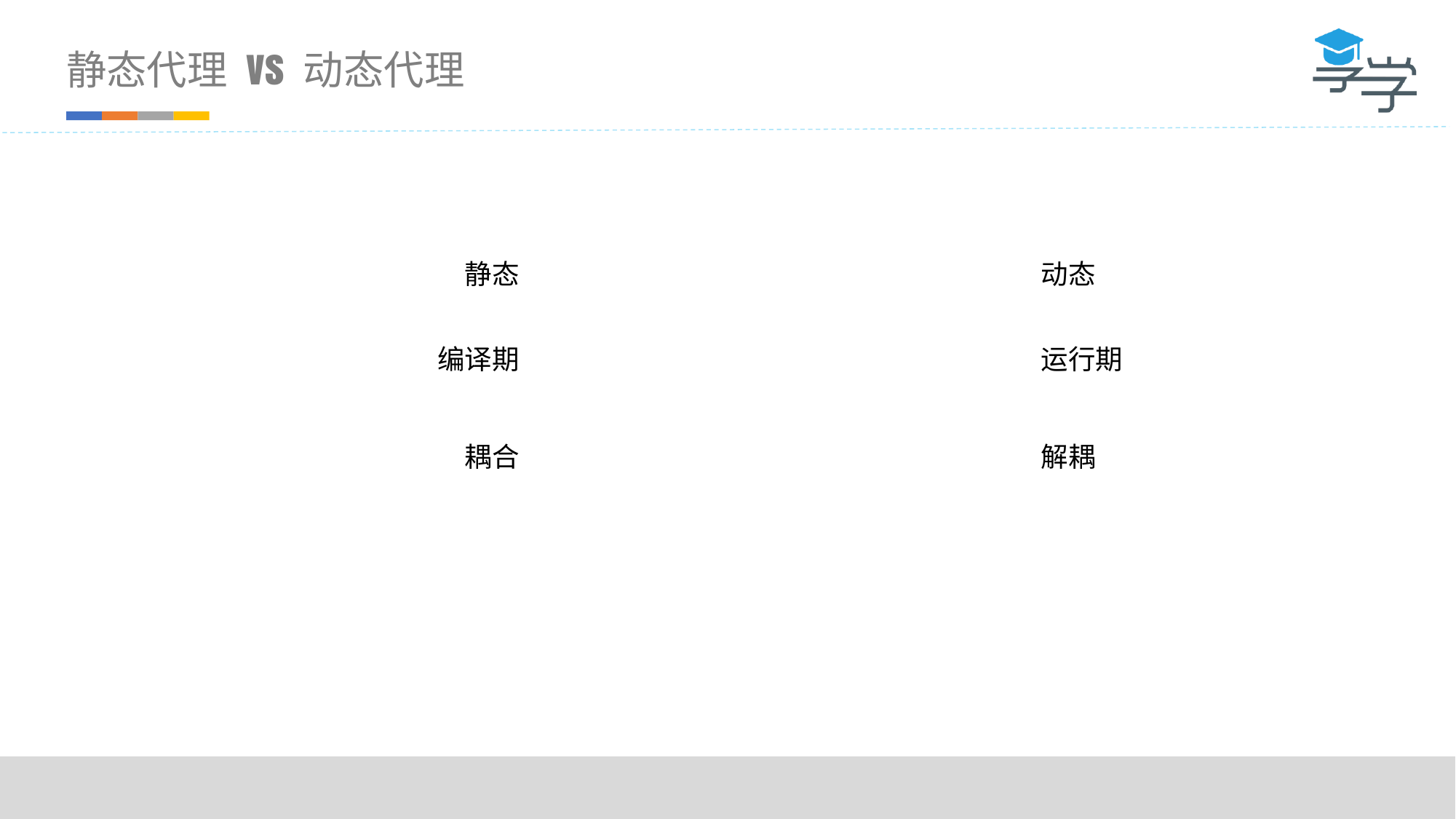

静态代理 vs 动态代理

静态
动态
编译期
运行期
耦合
解耦